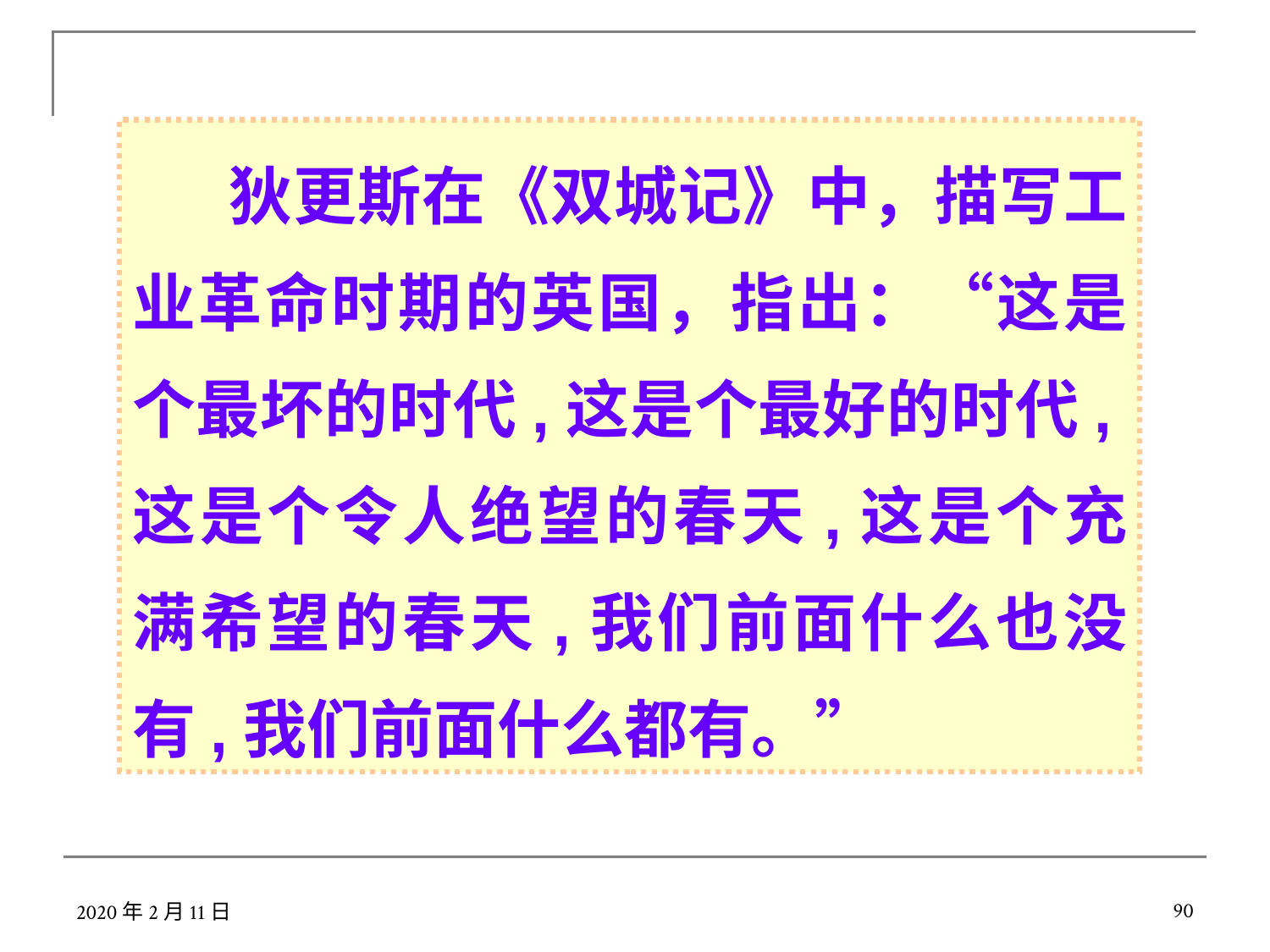

狄更斯在《双城记》中，描写工业革命时期的英国，指出：“这是个最坏的时代,这是个最好的时代,这是个令人绝望的春天,这是个充满希望的春天,我们前面什么也没有,我们前面什么都有。”
2020年2月11日
90